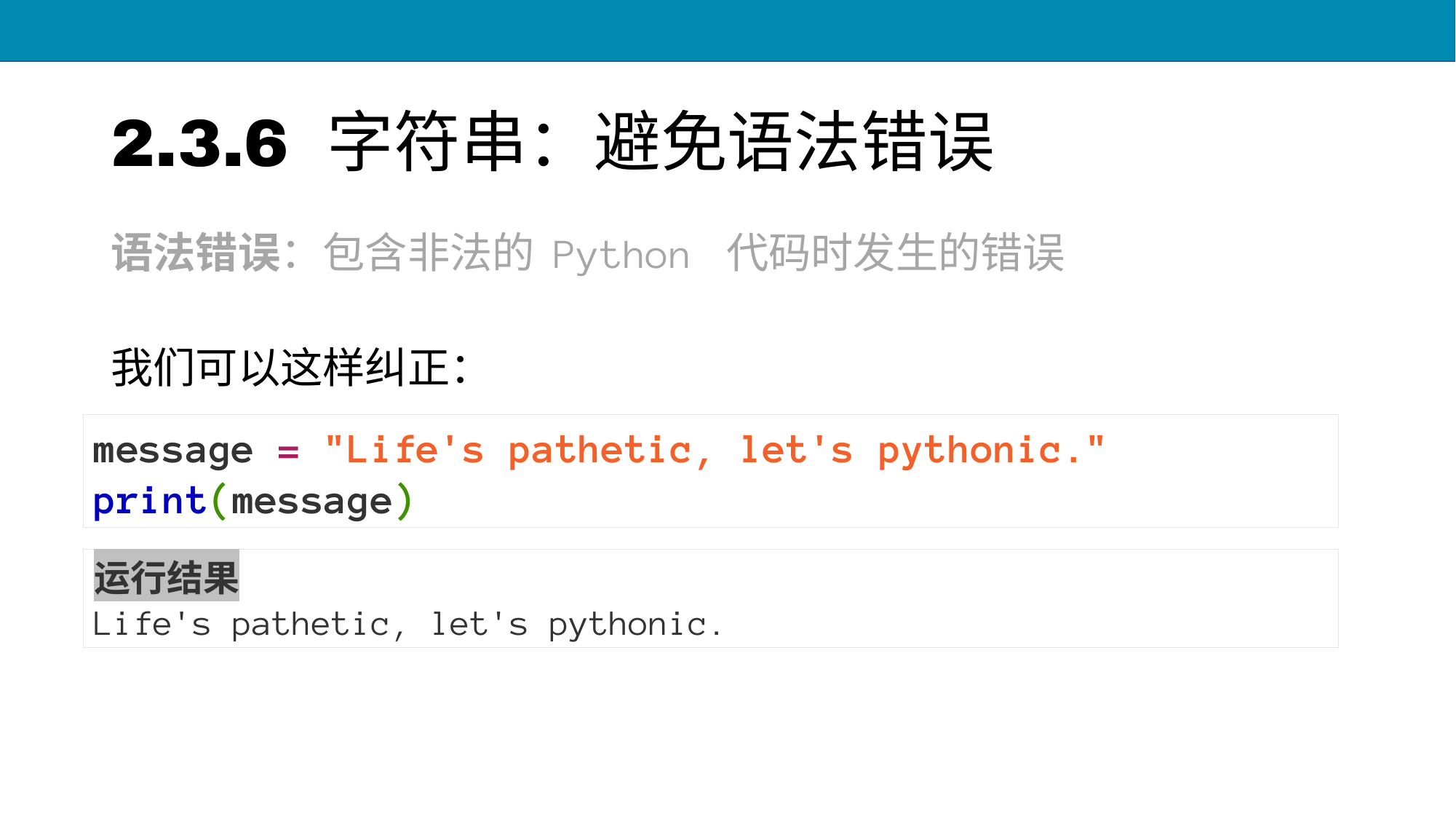

# 2.3.6 字符串：避免语法错误
语法错误：包含非法的 Python 代码时发生的错误

我们可以这样纠正：
message = "Life's pathetic, let's pythonic."
print(message)
运行结果
Life's pathetic, let's pythonic.